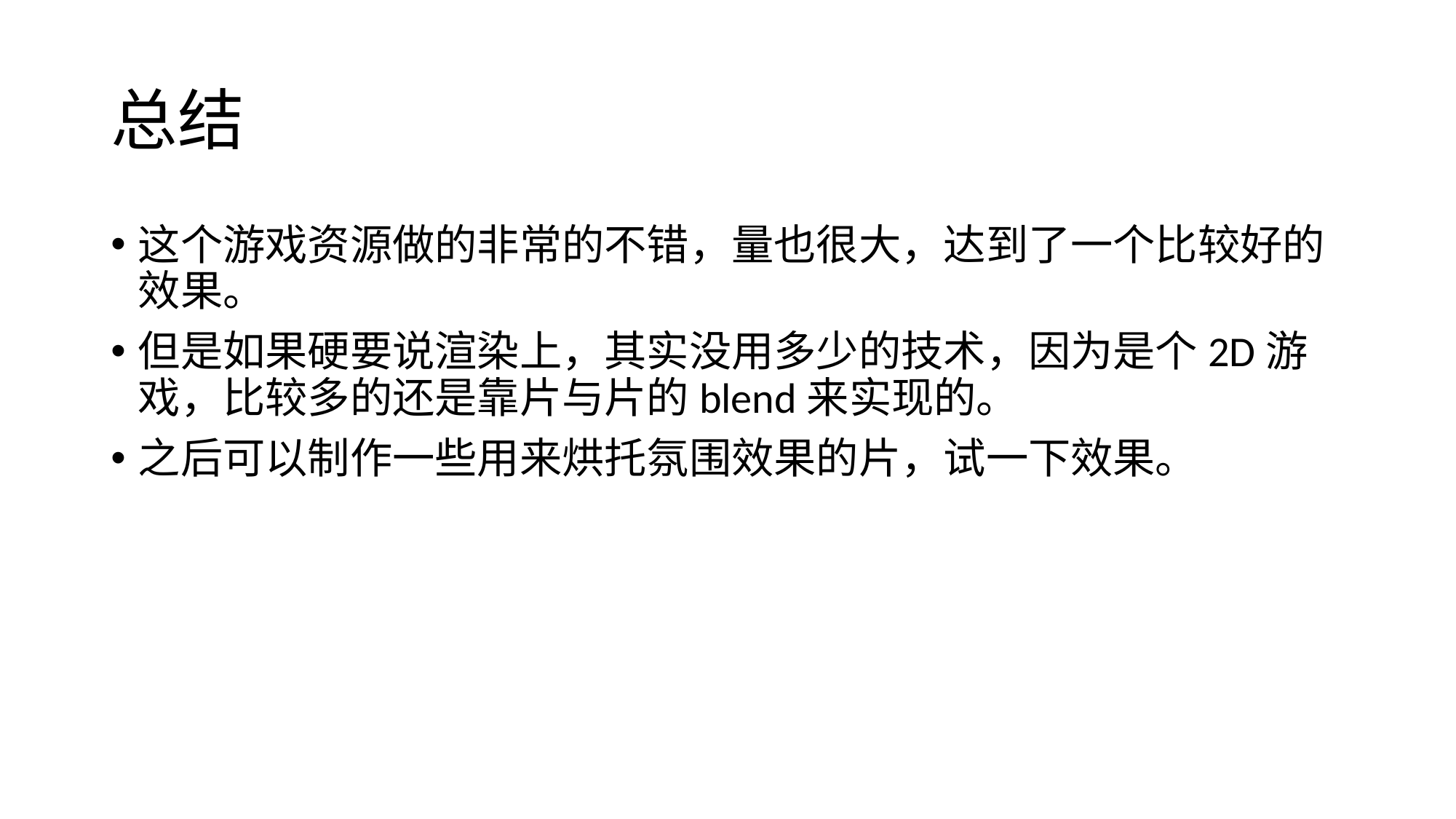

# 总结
这个游戏资源做的非常的不错，量也很大，达到了一个比较好的效果。
但是如果硬要说渲染上，其实没用多少的技术，因为是个2D游戏，比较多的还是靠片与片的blend来实现的。
之后可以制作一些用来烘托氛围效果的片，试一下效果。